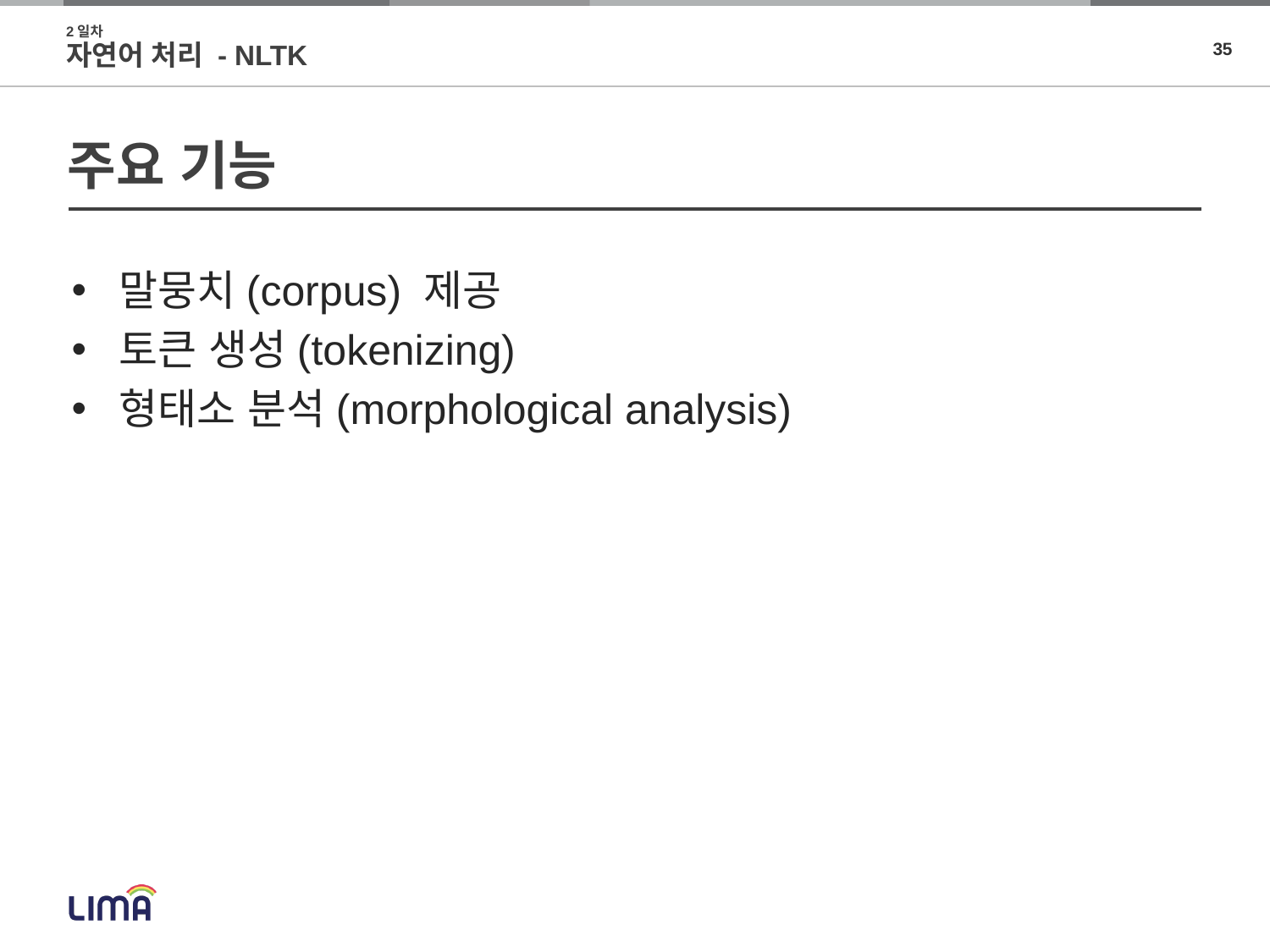

2일차
자연어 처리 - NLTK
# 주요 기능
말뭉치(corpus) 제공
토큰 생성(tokenizing)
형태소 분석(morphological analysis)